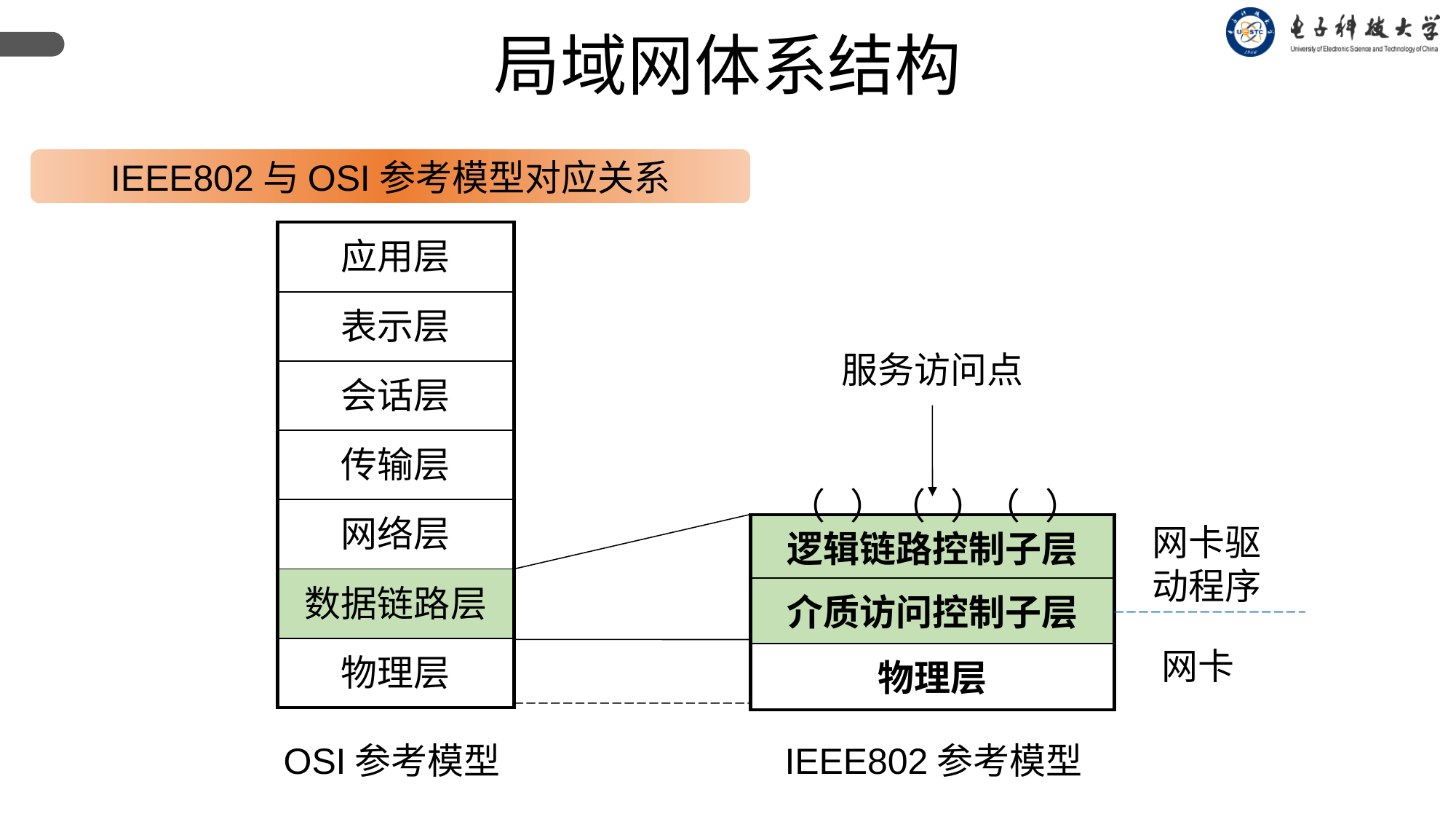

局域网体系结构
IEEE802与OSI参考模型对应关系
| 应用层 |
| --- |
| 表示层 |
| 会话层 |
| 传输层 |
| 网络层 |
| 数据链路层 |
| 物理层 |
服务访问点

（   ）
（   ）
（   ）
网卡驱动程序

| 逻辑链路控制子层 |
| --- |
| 介质访问控制子层 |
| 物理层 |

网卡

OSI参考模型
IEEE802参考模型
75